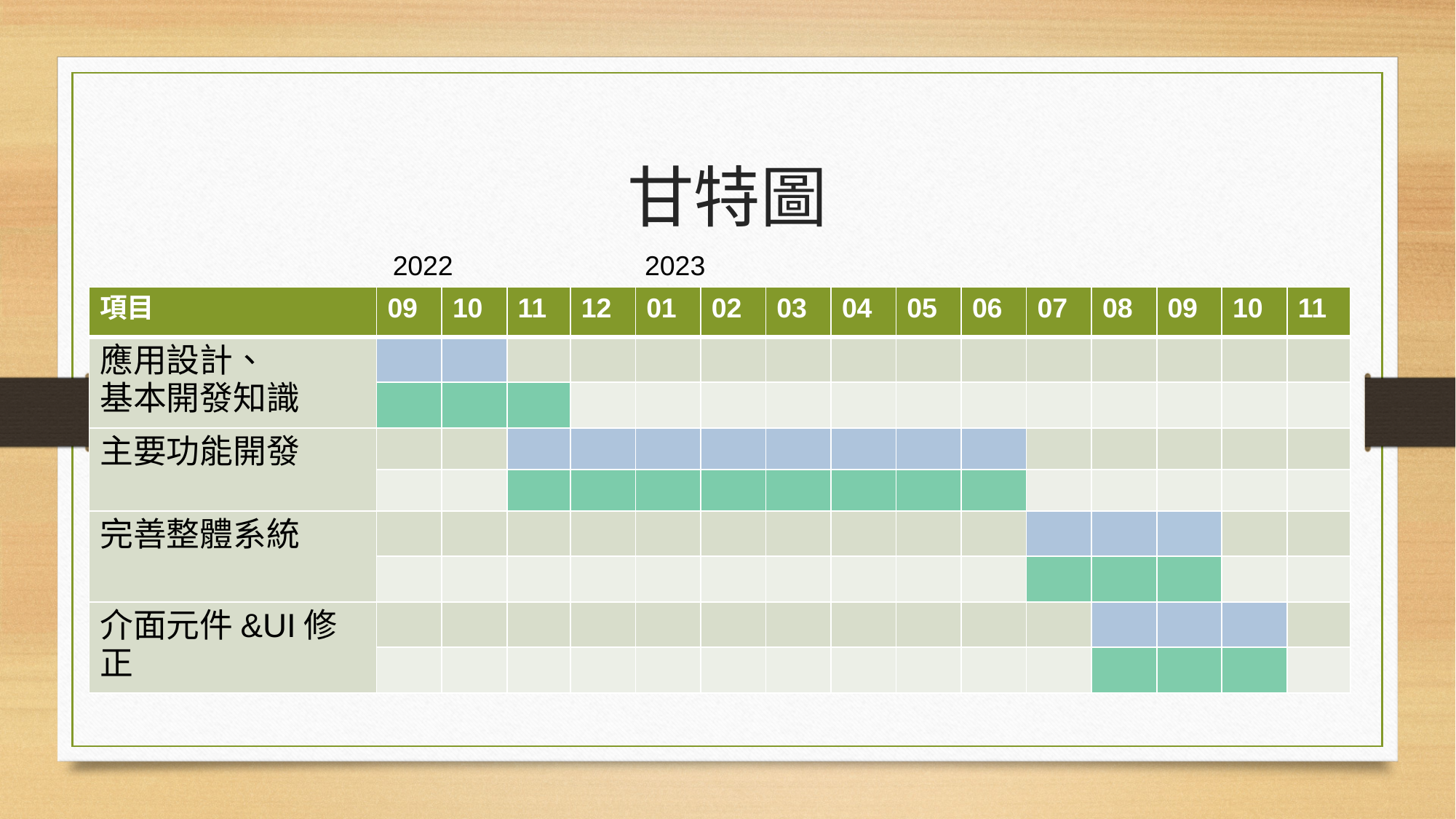

# 甘特圖
2022
2023
| 項目 | 09 | 10 | 11 | 12 | 01 | 02 | 03 | 04 | 05 | 06 | 07 | 08 | 09 | 10 | 11 |
| --- | --- | --- | --- | --- | --- | --- | --- | --- | --- | --- | --- | --- | --- | --- | --- |
| 應用設計、 基本開發知識 |  |  |  |  |  |  |  |  |  |  |  |  |  |  |  |
|  |  |  |  |  |  |  |  |  |  |  |  |  |  |  |  |
| 主要功能開發 |  |  |  |  |  |  |  |  |  |  |  |  |  |  |  |
|  |  |  |  |  |  |  |  |  |  |  |  |  |  |  |  |
| 完善整體系統 |  |  |  |  |  |  |  |  |  |  |  |  |  |  |  |
|  |  |  |  |  |  |  |  |  |  |  |  |  |  |  |  |
| 介面元件&UI修正 |  |  |  |  |  |  |  |  |  |  |  |  |  |  |  |
|  |  |  |  |  |  |  |  |  |  |  |  |  |  |  |  |